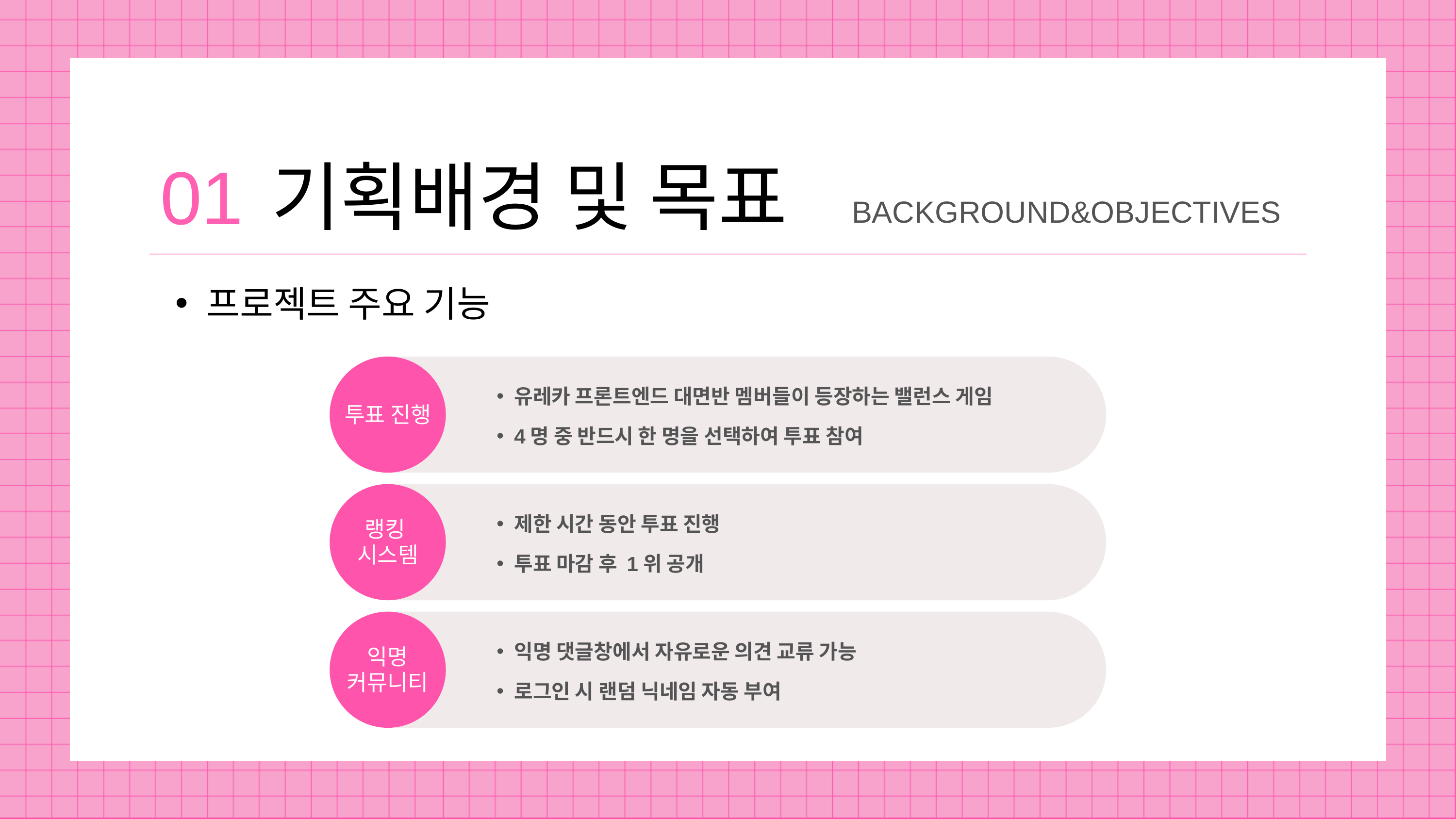

01
기획배경 및 목표
BACKGROUND&OBJECTIVES
프로젝트 주요 기능

유레카 프론트엔드 대면반 멤버들이 등장하는 밸런스 게임
4명 중 반드시 한 명을 선택하여 투표 참여

투표 진행

제한 시간 동안 투표 진행
투표 마감 후 1위 공개

랭킹
시스템

익명 댓글창에서 자유로운 의견 교류 가능
로그인 시 랜덤 닉네임 자동 부여

랭킹
시스템
익명
커뮤니티